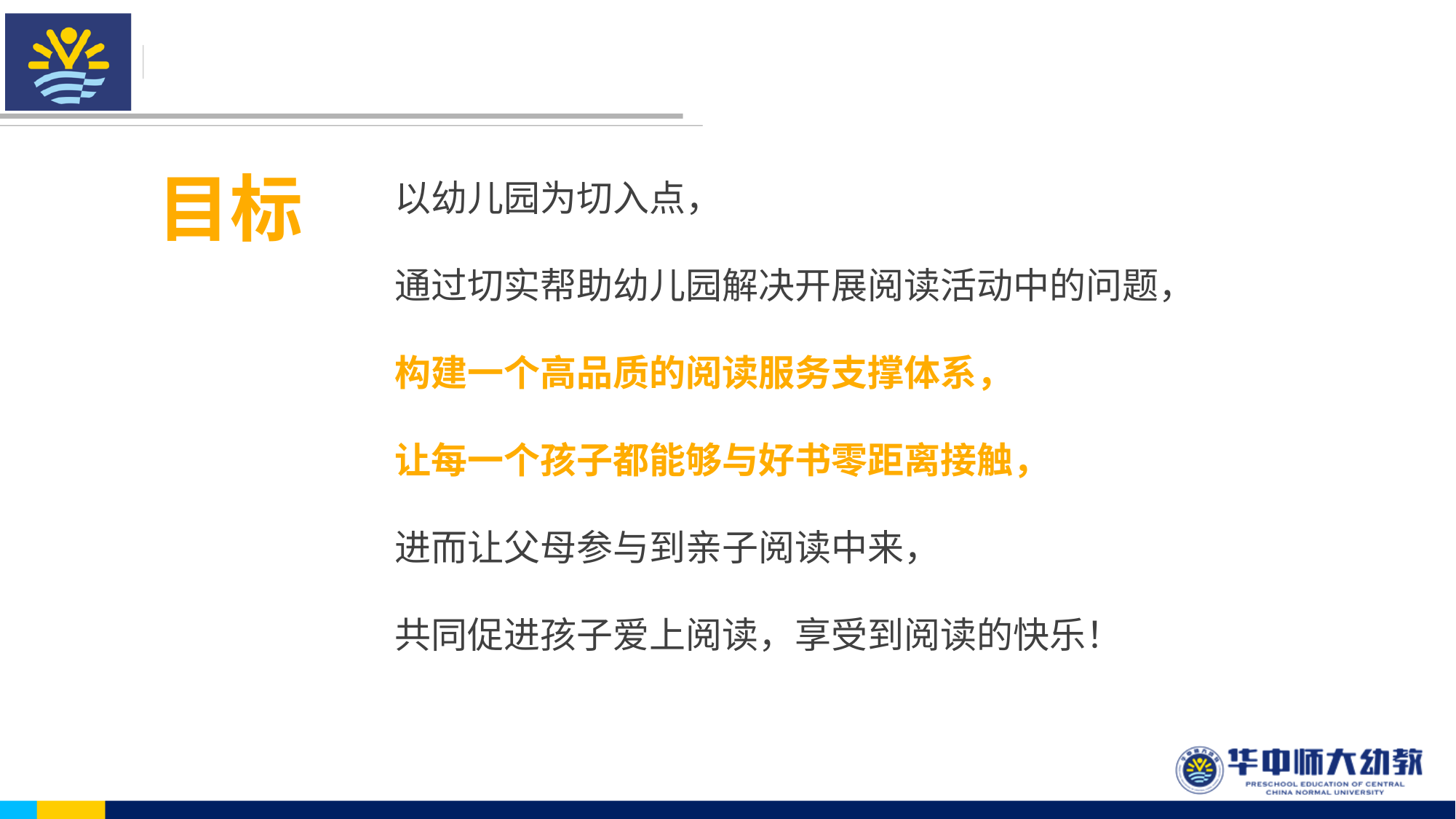

以幼儿园为切入点，
通过切实帮助幼儿园解决开展阅读活动中的问题，
构建一个高品质的阅读服务支撑体系，
让每一个孩子都能够与好书零距离接触，
进而让父母参与到亲子阅读中来，
共同促进孩子爱上阅读，享受到阅读的快乐！
目标